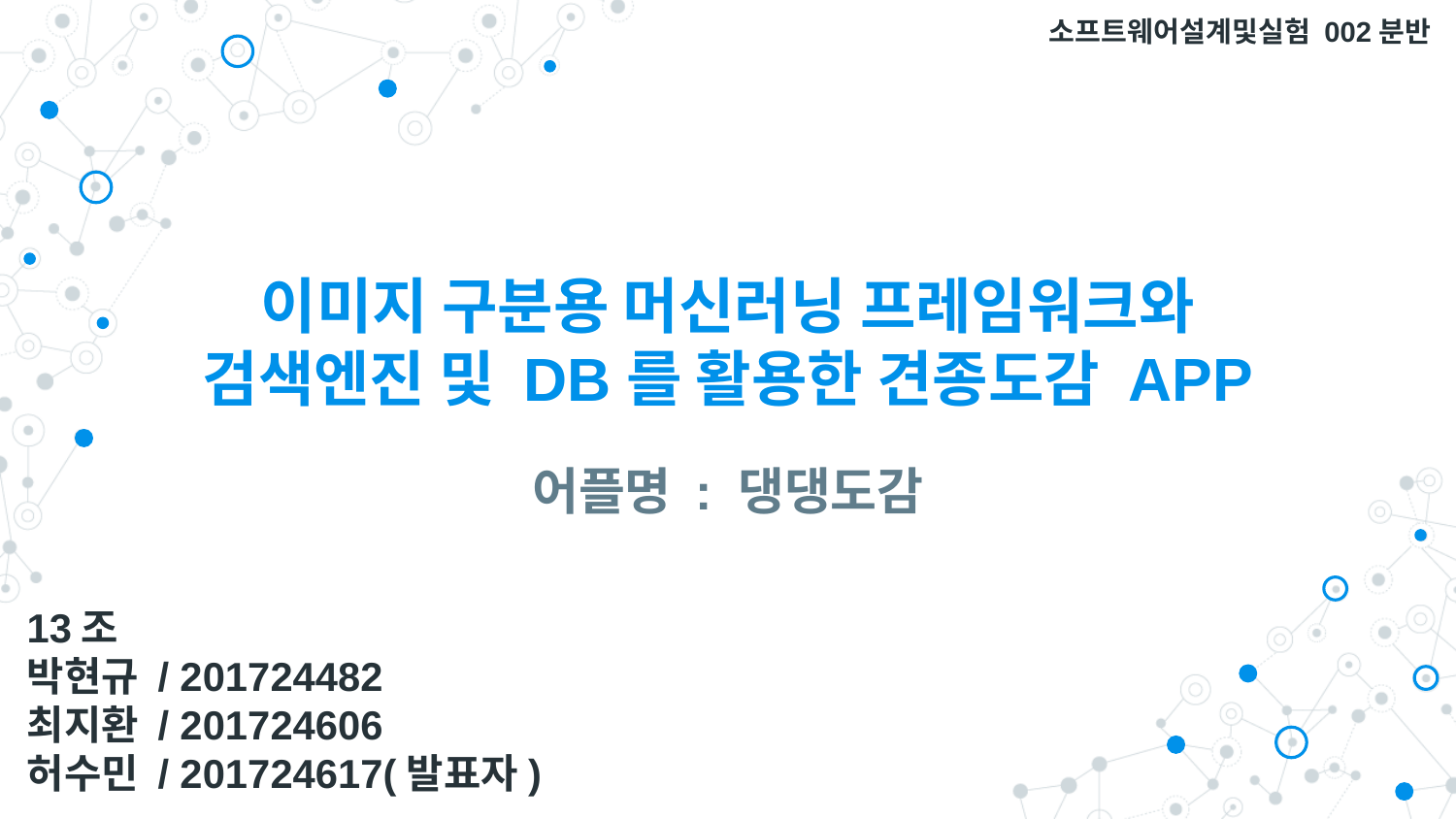

소프트웨어설계및실험 002분반
# 이미지 구분용 머신러닝 프레임워크와
검색엔진 및 DB를 활용한 견종도감 APP
어플명 : 댕댕도감
13조
박현규 / 201724482
최지환 / 201724606
허수민 / 201724617(발표자)